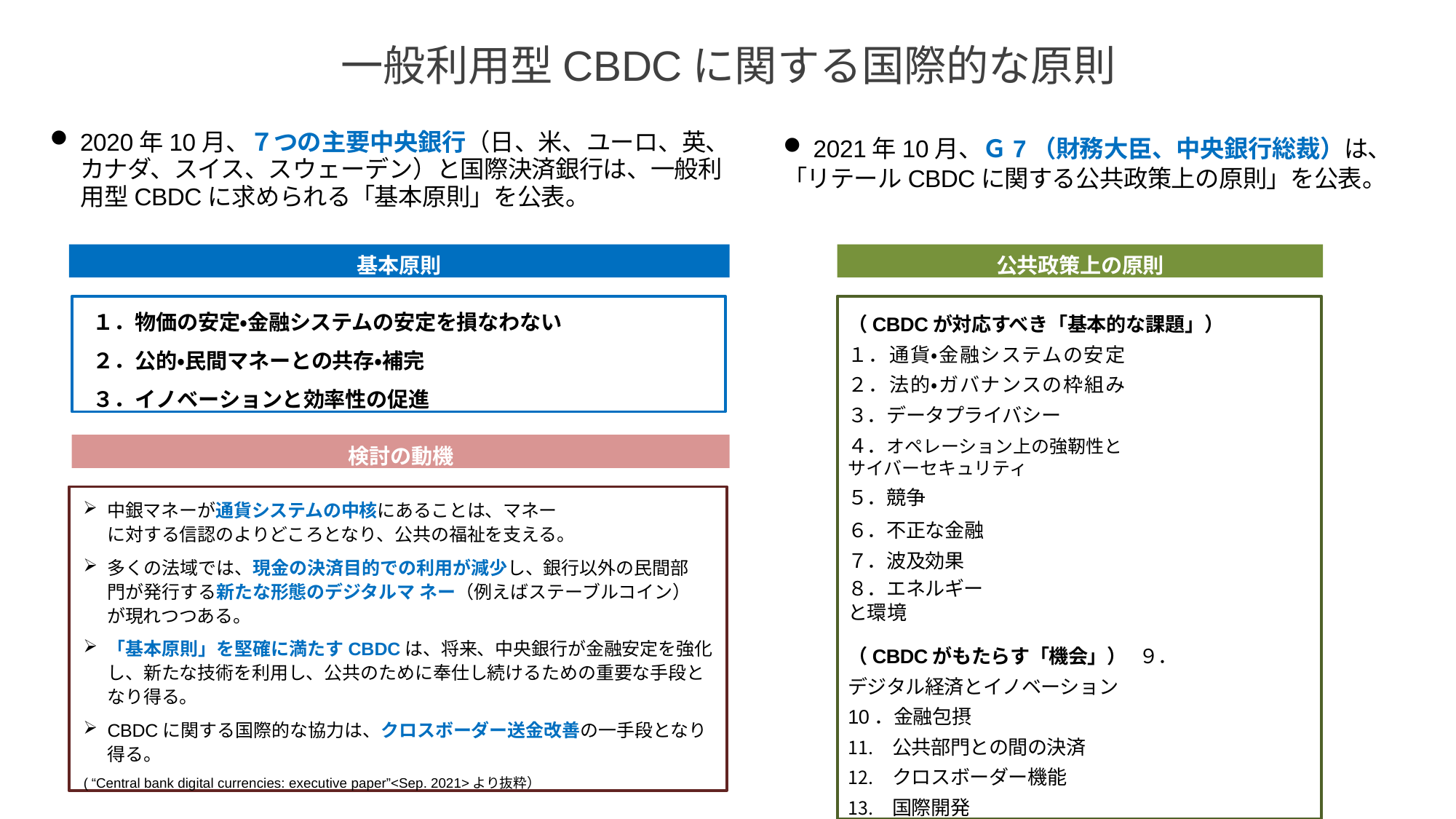

# 一般利用型CBDCに関する国際的な原則
2020年10月、７つの主要中央銀行（日、米、ユーロ、英、カナダ、スイス、スウェーデン）と国際決済銀行は、一般利用型CBDCに求められる「基本原則」を公表。
2021年10月、Ｇ7（財務大臣、中央銀行総裁）は、
「リテールCBDCに関する公共政策上の原則」を公表。
基本原則
公共政策上の原則
１．物価の安定・金融システムの安定を損なわない
２．公的・民間マネーとの共存・補完
３．イノベーションと効率性の促進
（CBDCが対応すべき「基本的な課題」）
１．通貨・金融システムの安定 ２．法的・ガバナンスの枠組み ３．データプライバシー
４．オペレーション上の強靭性とサイバーセキュリティ
５．競争
６．不正な金融 ７．波及効果
８．エネルギーと環境
（CBDCがもたらす「機会」） ９．デジタル経済とイノベーション 10．金融包摂
公共部門との間の決済
クロスボーダー機能
国際開発
検討の動機
中銀マネーが通貨システムの中核にあることは、マネー
に対する信認のよりどころとなり、公共の福祉を支える。
多くの法域では、現金の決済目的での利用が減少し、銀行以外の民間部門が発行する新たな形態のデジタルマ ネー（例えばステーブルコイン）が現れつつある。
「基本原則」を堅確に満たすCBDCは、将来、中央銀行が金融安定を強化し、新たな技術を利用し、公共のために奉仕し続けるための重要な手段となり得る。
CBDCに関する国際的な協力は、クロスボーダー送金改善の一手段となり得る。
( “Central bank digital currencies: executive paper”<Sep. 2021>より抜粋）